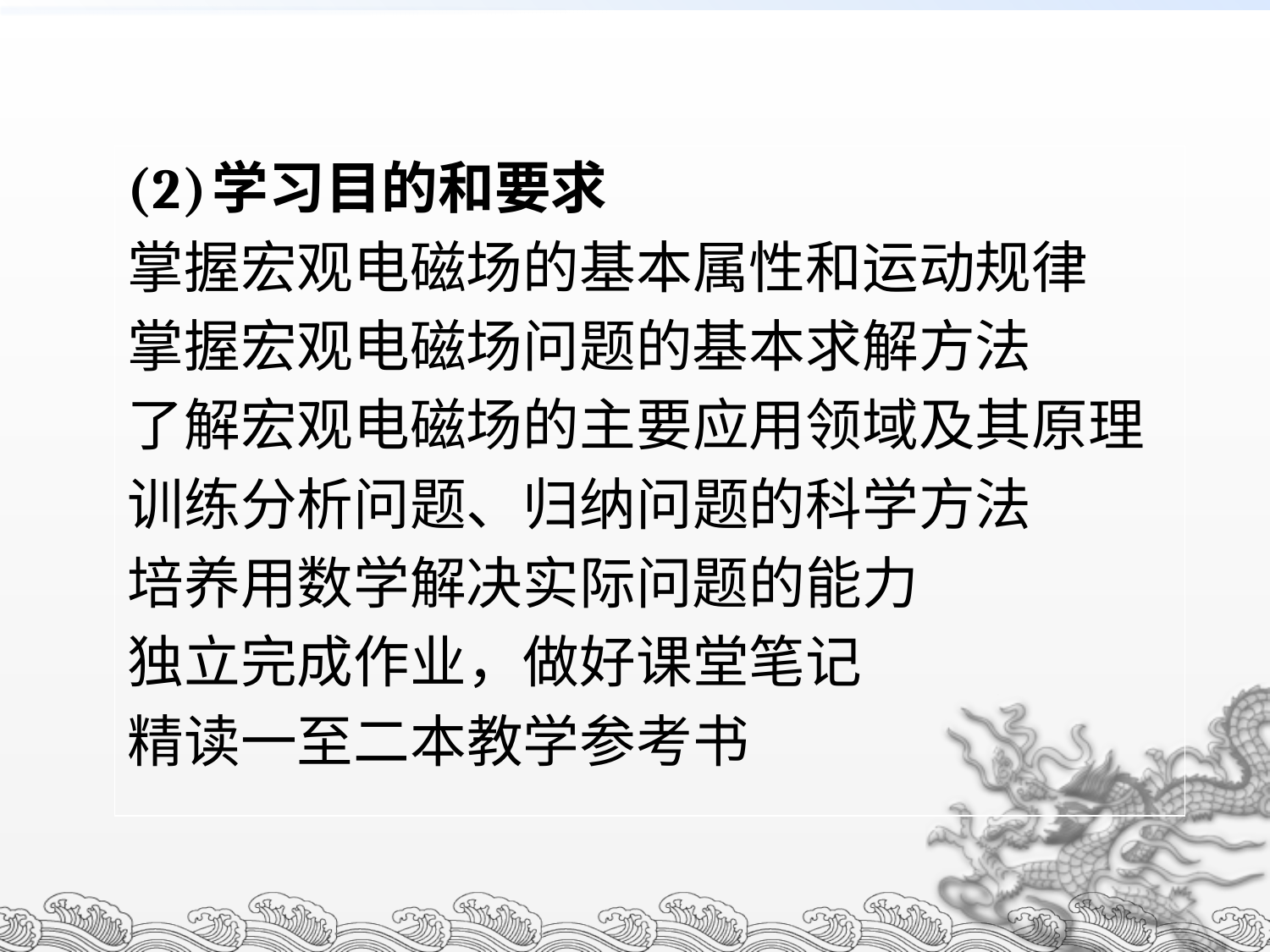

(2)	学习目的和要求
掌握宏观电磁场的基本属性和运动规律
掌握宏观电磁场问题的基本求解方法
了解宏观电磁场的主要应用领域及其原理
训练分析问题、归纳问题的科学方法
培养用数学解决实际问题的能力
独立完成作业，做好课堂笔记
精读一至二本教学参考书